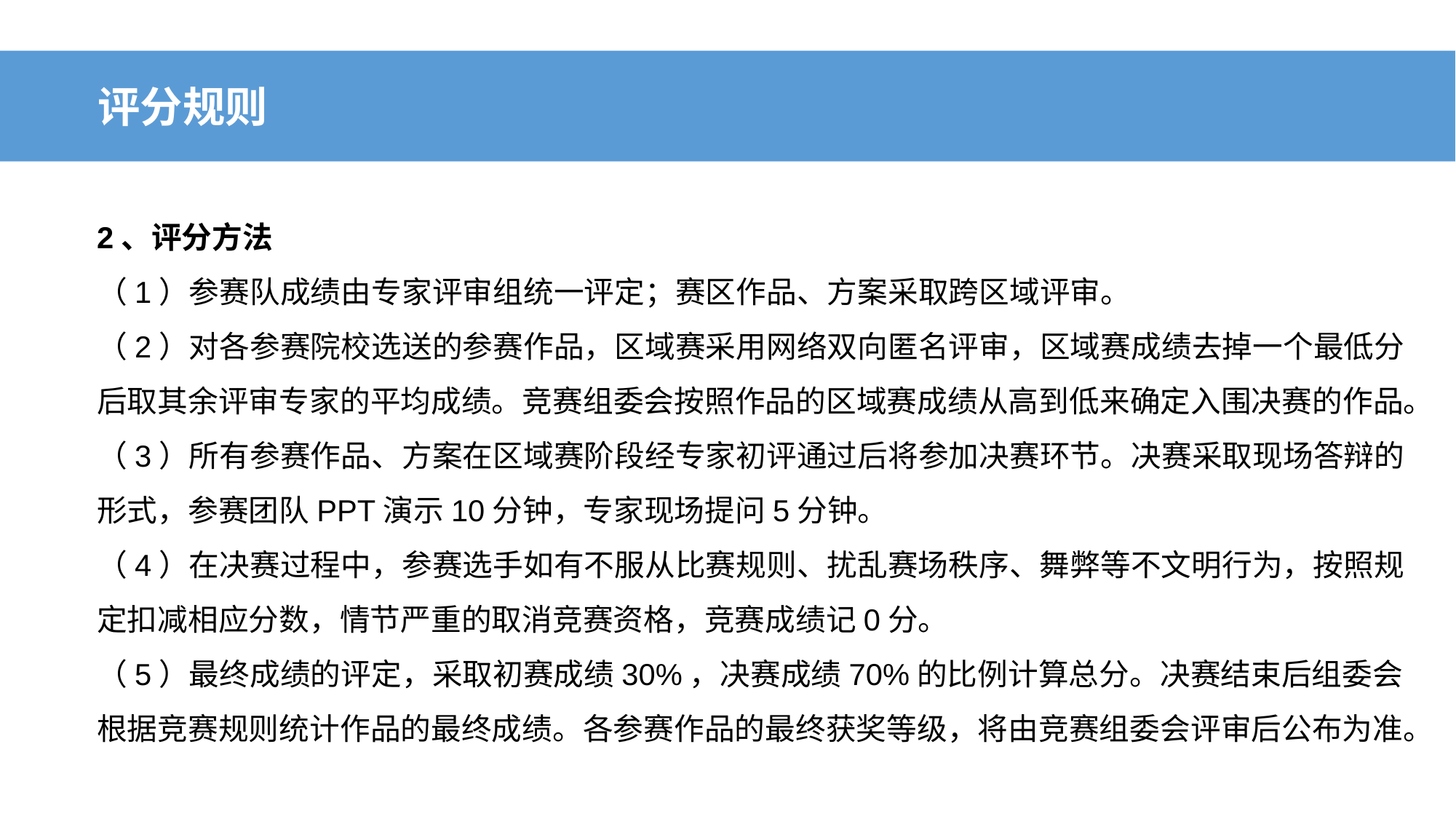

评分规则

2、评分方法
（1）参赛队成绩由专家评审组统一评定；赛区作品、方案采取跨区域评审。
（2）对各参赛院校选送的参赛作品，区域赛采用网络双向匿名评审，区域赛成绩去掉一个最低分后取其余评审专家的平均成绩。竞赛组委会按照作品的区域赛成绩从高到低来确定入围决赛的作品。
（3）所有参赛作品、方案在区域赛阶段经专家初评通过后将参加决赛环节。决赛采取现场答辩的形式，参赛团队PPT演示10分钟，专家现场提问5分钟。
（4）在决赛过程中，参赛选手如有不服从比赛规则、扰乱赛场秩序、舞弊等不文明行为，按照规定扣减相应分数，情节严重的取消竞赛资格，竞赛成绩记0分。
（5）最终成绩的评定，采取初赛成绩30%，决赛成绩70%的比例计算总分。决赛结束后组委会根据竞赛规则统计作品的最终成绩。各参赛作品的最终获奖等级，将由竞赛组委会评审后公布为准。